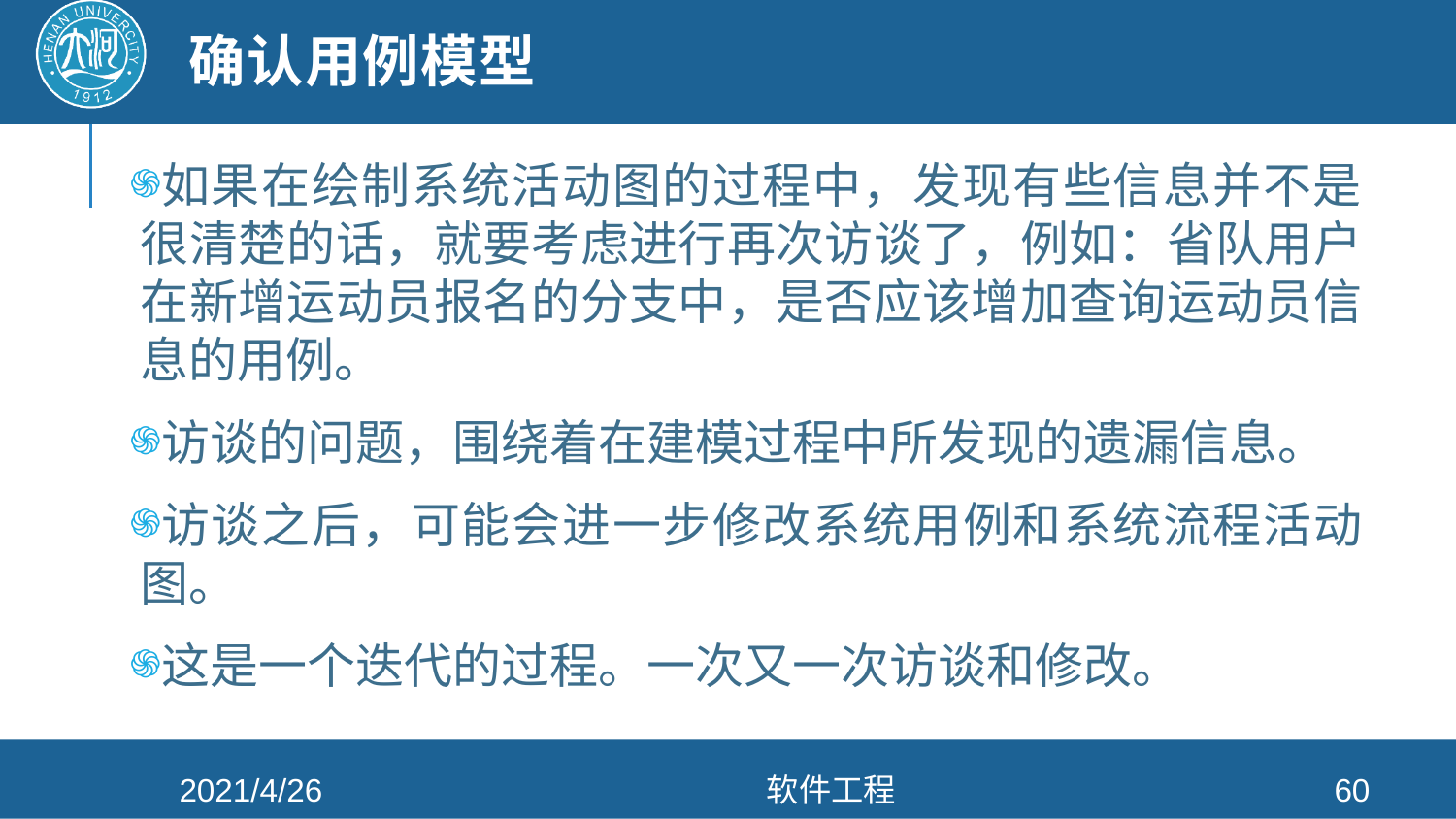

# 确认用例模型
如果在绘制系统活动图的过程中，发现有些信息并不是很清楚的话，就要考虑进行再次访谈了，例如：省队用户在新增运动员报名的分支中，是否应该增加查询运动员信息的用例。
访谈的问题，围绕着在建模过程中所发现的遗漏信息。
访谈之后，可能会进一步修改系统用例和系统流程活动图。
这是一个迭代的过程。一次又一次访谈和修改。
2021/4/26
软件工程
60